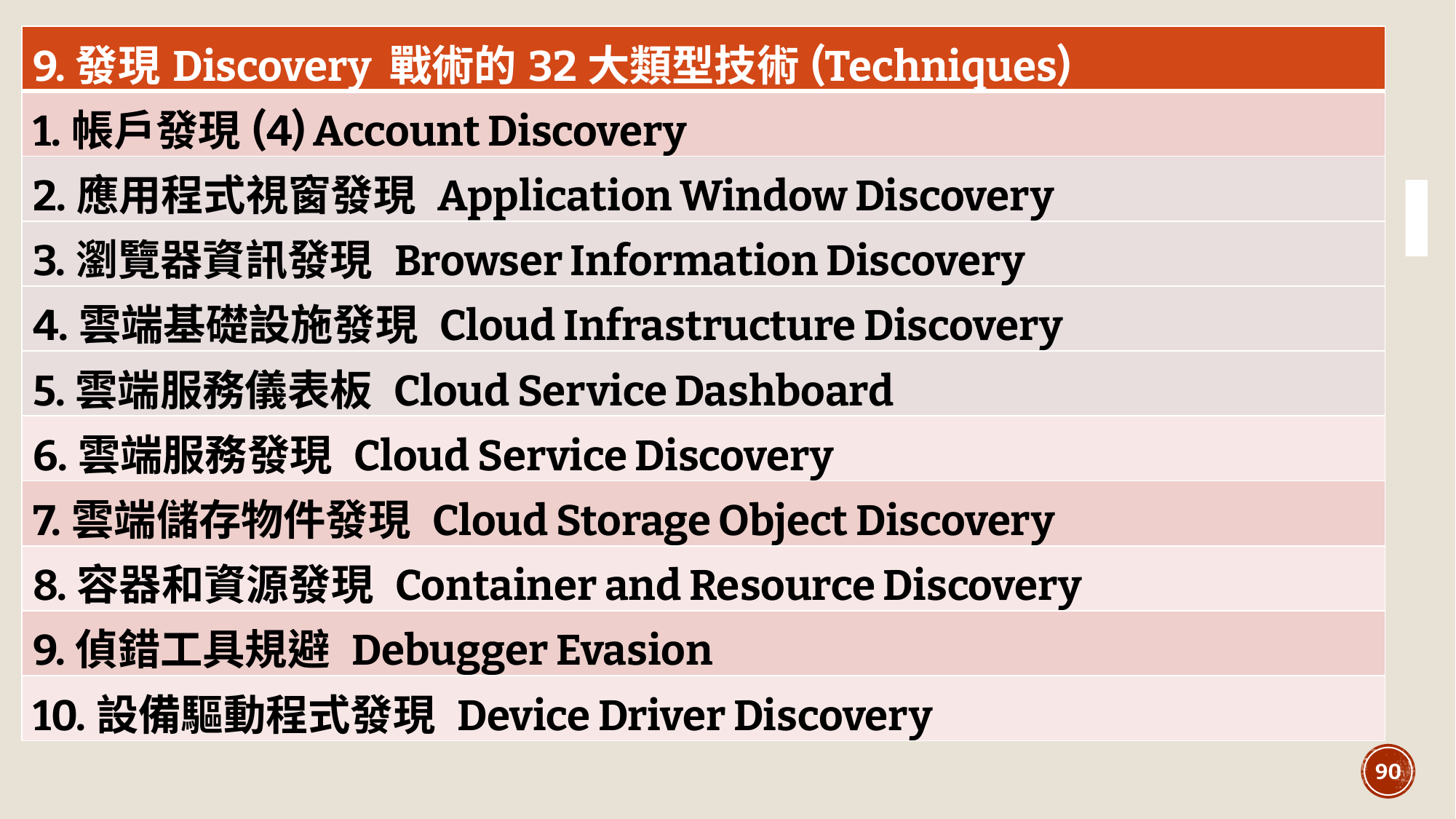

| 9.發現Discovery 戰術的32大類型技術(Techniques) |
| --- |
| 1.帳戶發現(4) Account Discovery |
| 2.應用程式視窗發現 Application Window Discovery |
| 3.瀏覽器資訊發現 Browser Information Discovery |
| 4.雲端基礎設施發現 Cloud Infrastructure Discovery |
| 5.雲端服務儀表板 Cloud Service Dashboard |
| 6.雲端服務發現 Cloud Service Discovery |
| 7.雲端儲存物件發現 Cloud Storage Object Discovery |
| 8.容器和資源發現 Container and Resource Discovery |
| 9.偵錯工具規避 Debugger Evasion |
| 10.設備驅動程式發現 Device Driver Discovery |

90